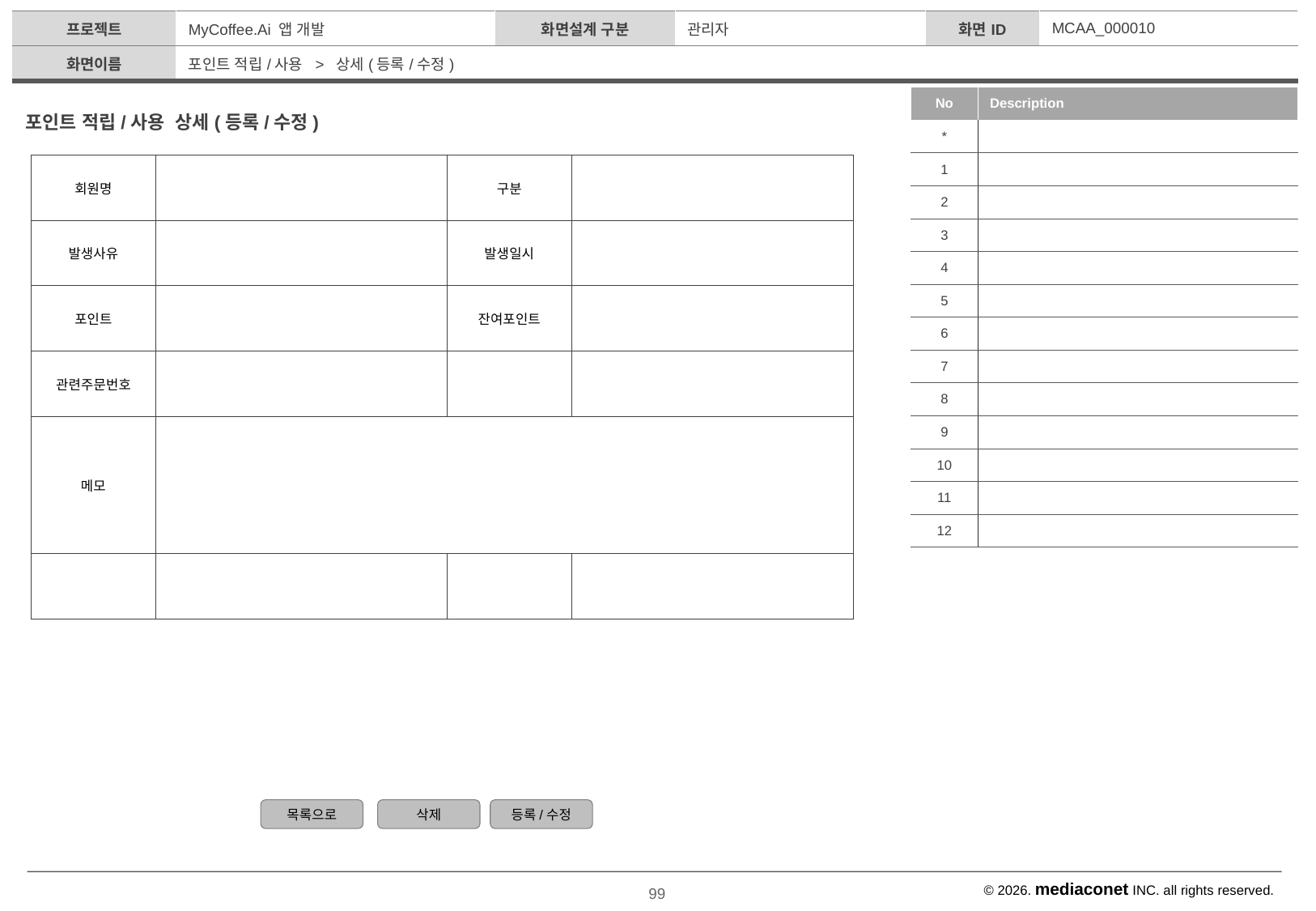

| 프로젝트 | MyCoffee.Ai 앱 개발 | 화면설계 구분 | 관리자 | 화면ID | MCAA\_000010 |
| --- | --- | --- | --- | --- | --- |
| 화면이름 | 포인트 적립/사용 > 상세(등록/수정) |  |  |  |  |
| No | Description |
| --- | --- |
| \* |  |
| 1 |  |
| 2 |  |
| 3 |  |
| 4 |  |
| 5 |  |
| 6 |  |
| 7 |  |
| 8 |  |
| 9 |  |
| 10 |  |
| 11 |  |
| 12 |  |
포인트 적립/사용  상세(등록/수정)
| 회원명 |  | 구분 |  |
| --- | --- | --- | --- |
| 발생사유 |  | 발생일시 |  |
| 포인트 |  | 잔여포인트 |  |
| 관련주문번호 |  |  |  |
| 메모 |  |  |  |
|  |  |  |  |
목록으로
삭제
등록/수정